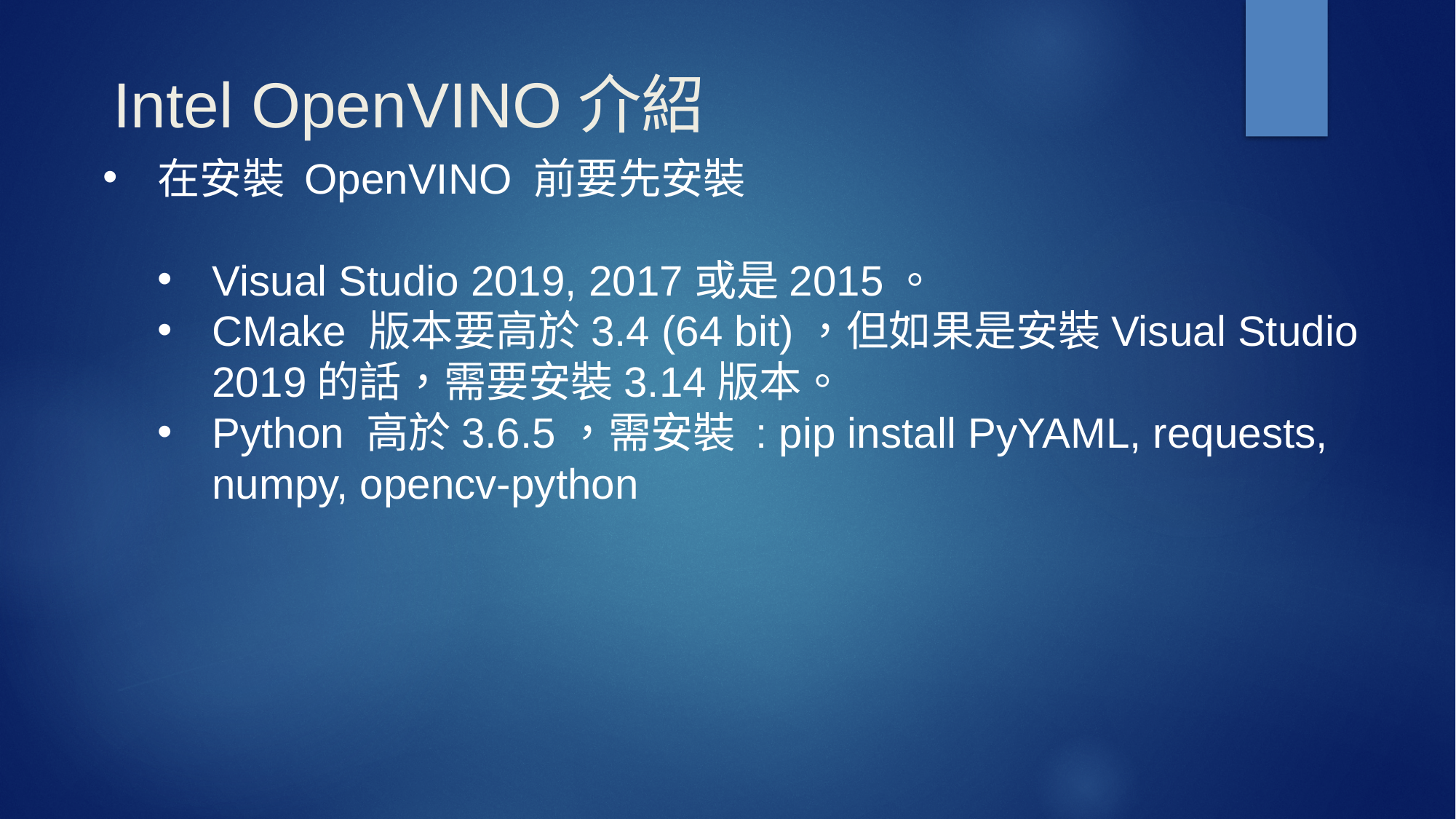

# Intel OpenVINO介紹
在安裝 OpenVINO 前要先安裝

Visual Studio 2019, 2017或是2015。
CMake 版本要高於3.4 (64 bit)，但如果是安裝Visual Studio 2019的話，需要安裝3.14版本。
Python 高於3.6.5，需安裝 : pip install PyYAML, requests, numpy, opencv-python